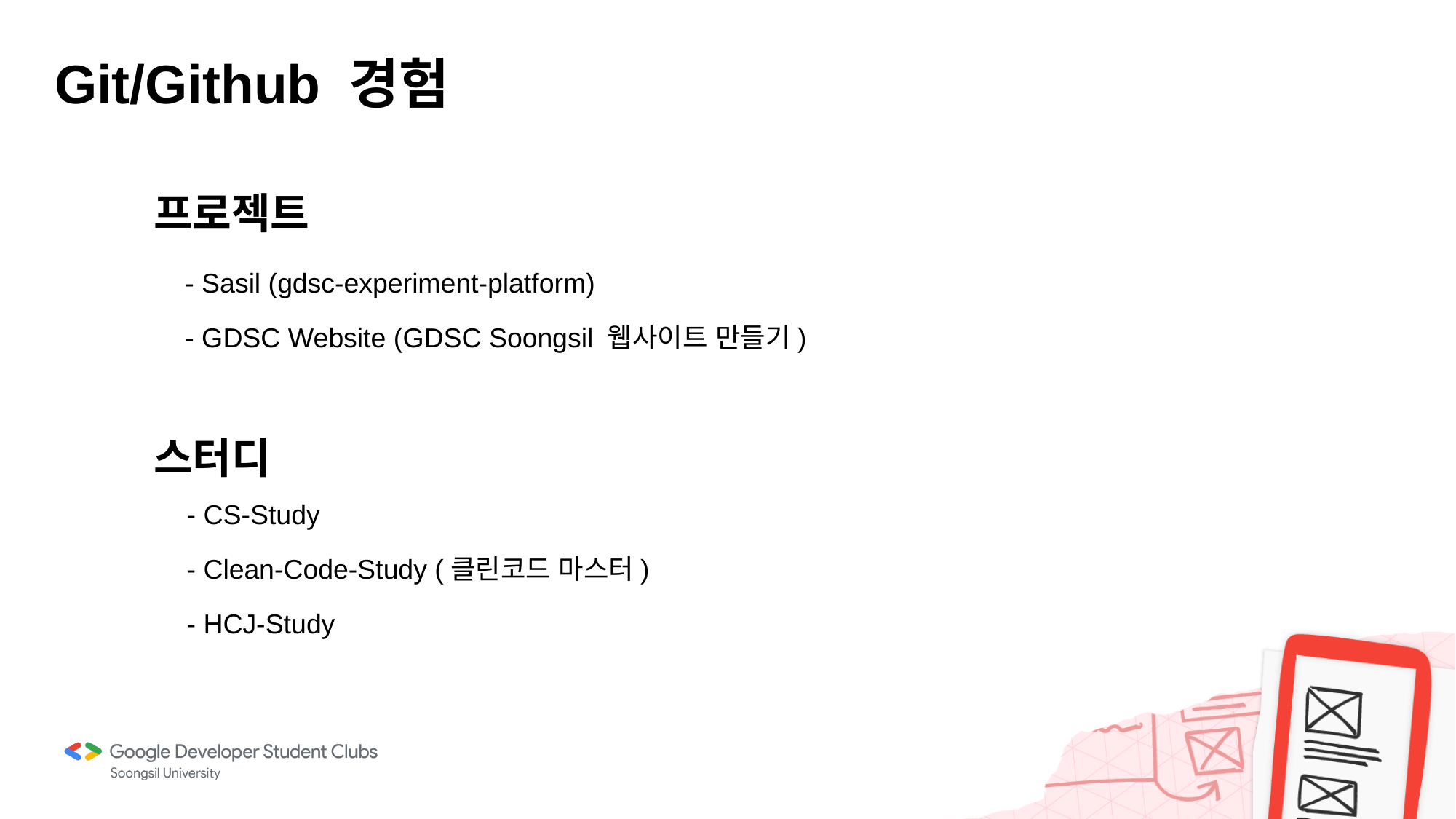

Git/Github 경험
프로젝트
- Sasil (gdsc-experiment-platform)

- GDSC Website (GDSC Soongsil 웹사이트 만들기)
스터디
- CS-Study

- Clean-Code-Study (클린코드 마스터)

- HCJ-Study